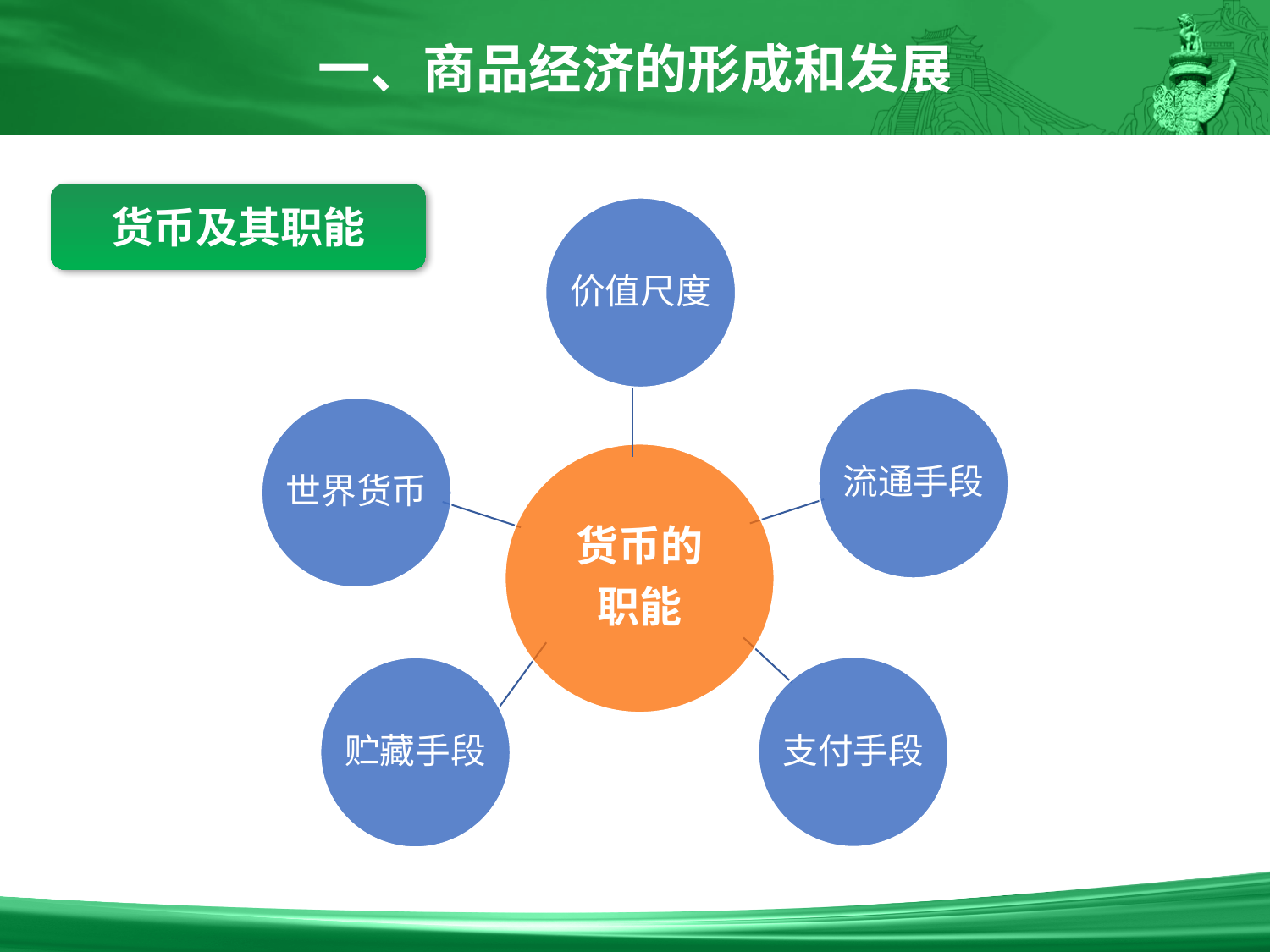

一、商品经济的形成和发展
货币及其职能
价值尺度
流通手段
世界货币

货币的
职能

支付手段
贮藏手段